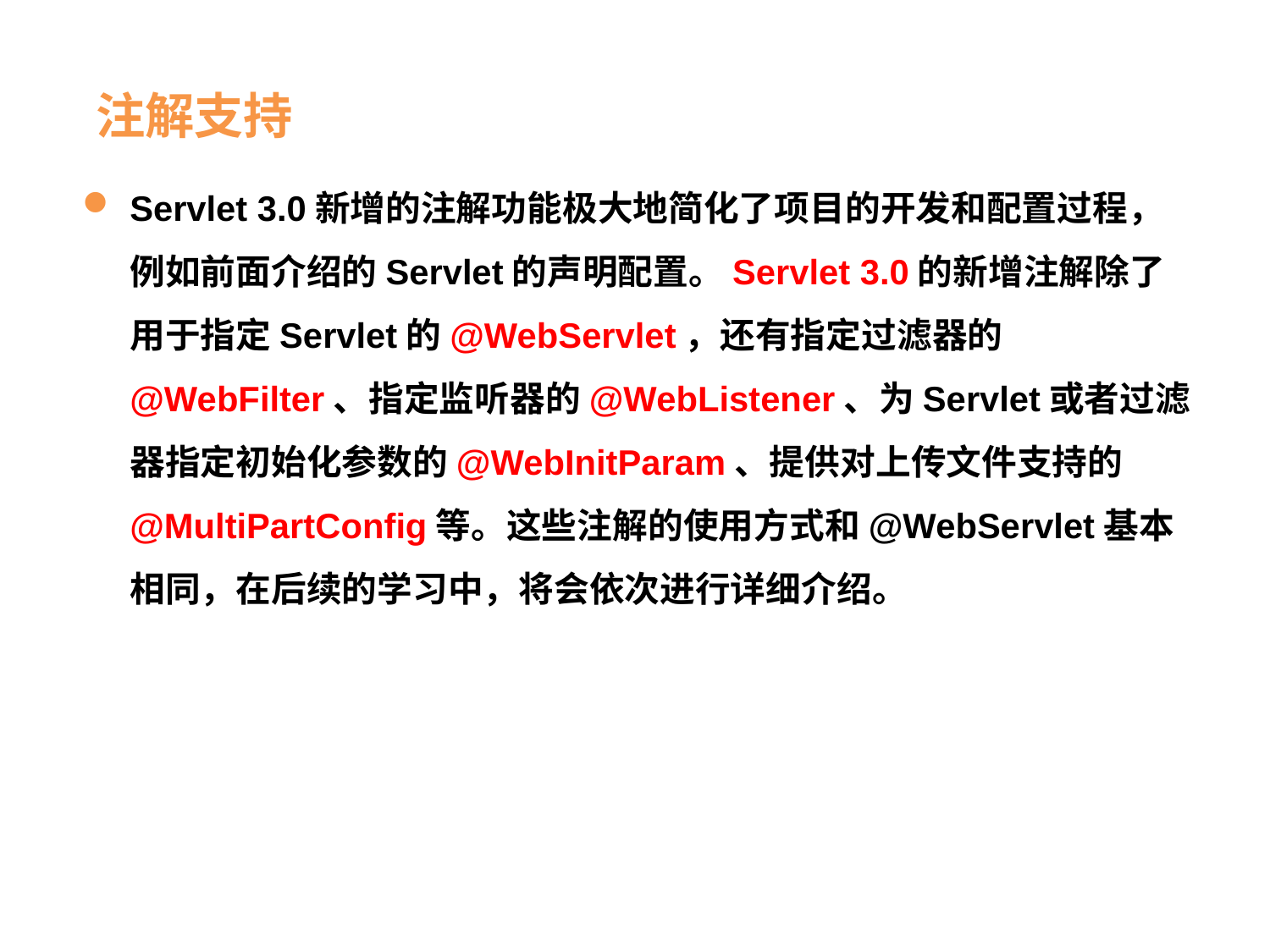

# 注解支持
Servlet 3.0新增的注解功能极大地简化了项目的开发和配置过程，例如前面介绍的Servlet的声明配置。Servlet 3.0的新增注解除了用于指定Servlet的@WebServlet，还有指定过滤器的@WebFilter、指定监听器的@WebListener、为Servlet或者过滤器指定初始化参数的@WebInitParam、提供对上传文件支持的@MultiPartConfig等。这些注解的使用方式和@WebServlet基本相同，在后续的学习中，将会依次进行详细介绍。